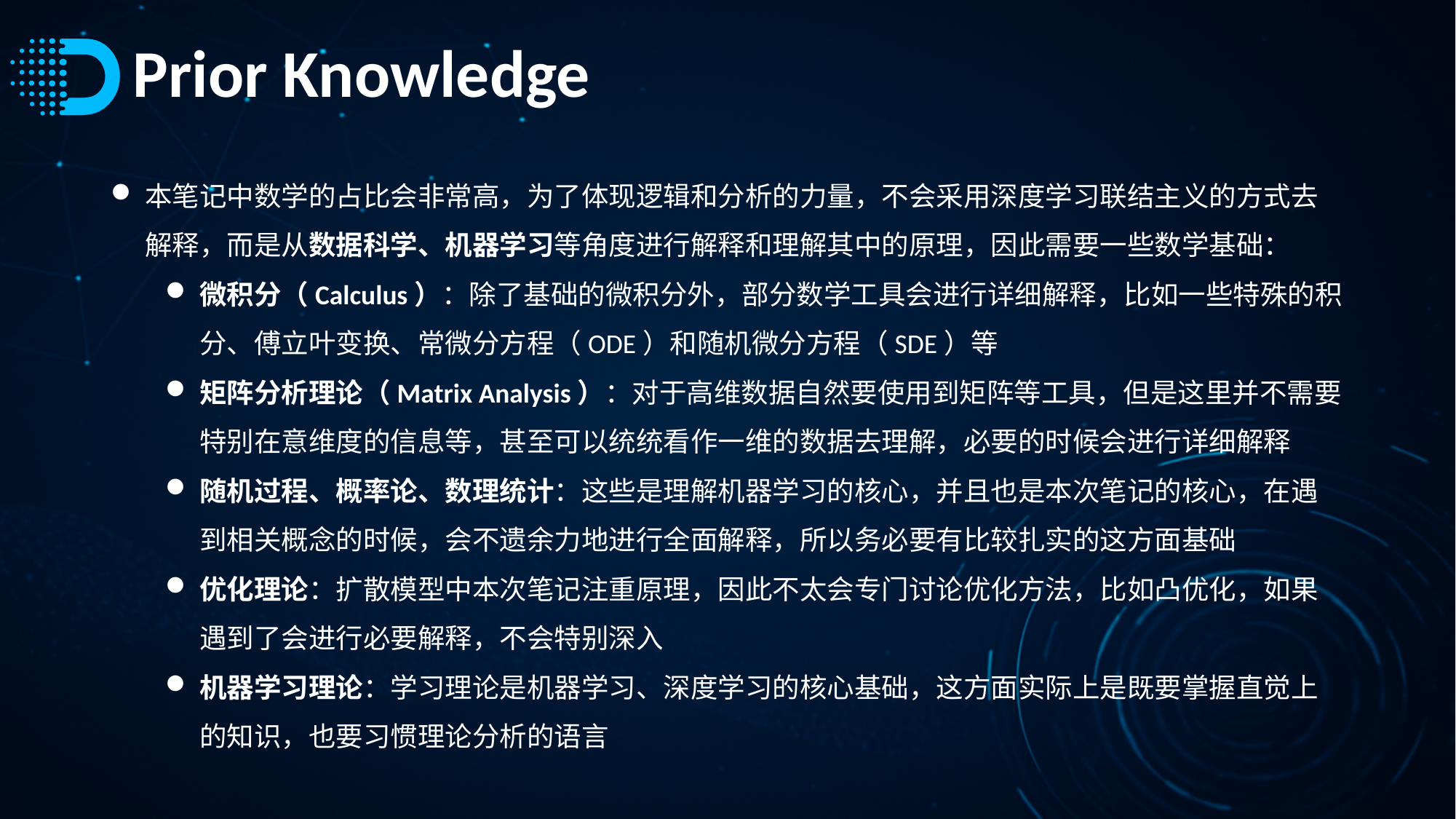

# Prior Knowledge
本笔记中数学的占比会非常高，为了体现逻辑和分析的力量，不会采用深度学习联结主义的方式去解释，而是从数据科学、机器学习等角度进行解释和理解其中的原理，因此需要一些数学基础：
微积分（Calculus）：除了基础的微积分外，部分数学工具会进行详细解释，比如一些特殊的积分、傅立叶变换、常微分方程（ODE）和随机微分方程（SDE）等
矩阵分析理论（Matrix Analysis）：对于高维数据自然要使用到矩阵等工具，但是这里并不需要特别在意维度的信息等，甚至可以统统看作一维的数据去理解，必要的时候会进行详细解释
随机过程、概率论、数理统计：这些是理解机器学习的核心，并且也是本次笔记的核心，在遇到相关概念的时候，会不遗余力地进行全面解释，所以务必要有比较扎实的这方面基础
优化理论：扩散模型中本次笔记注重原理，因此不太会专门讨论优化方法，比如凸优化，如果遇到了会进行必要解释，不会特别深入
机器学习理论：学习理论是机器学习、深度学习的核心基础，这方面实际上是既要掌握直觉上的知识，也要习惯理论分析的语言